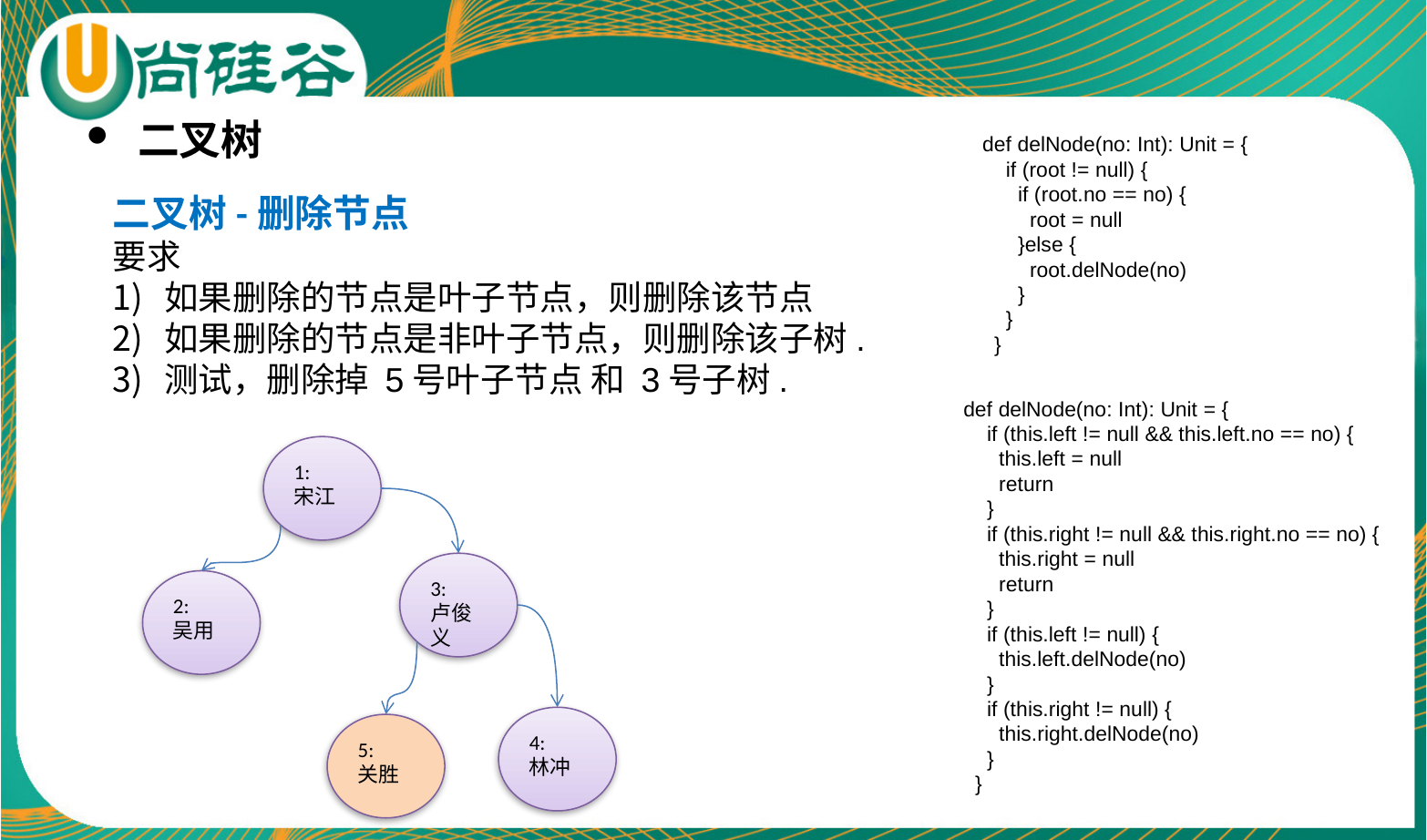

二叉树
def delNode(no: Int): Unit = {
    if (root != null) {
      if (root.no == no) {
        root = null
      }else {
        root.delNode(no)
      }
    }
  }
二叉树-删除节点
要求
如果删除的节点是叶子节点，则删除该节点
如果删除的节点是非叶子节点，则删除该子树.
测试，删除掉 5号叶子节点 和 3号子树.

def delNode(no: Int): Unit = {
    if (this.left != null && this.left.no == no) {
      this.left = null
      return
    }
    if (this.right != null && this.right.no == no) {
      this.right = null
      return
    }
    if (this.left != null) {
      this.left.delNode(no)
    }
    if (this.right != null) {
      this.right.delNode(no)
    }
  }
1:
宋江
3:
卢俊义
2:
吴用
4:
林冲
5:
关胜